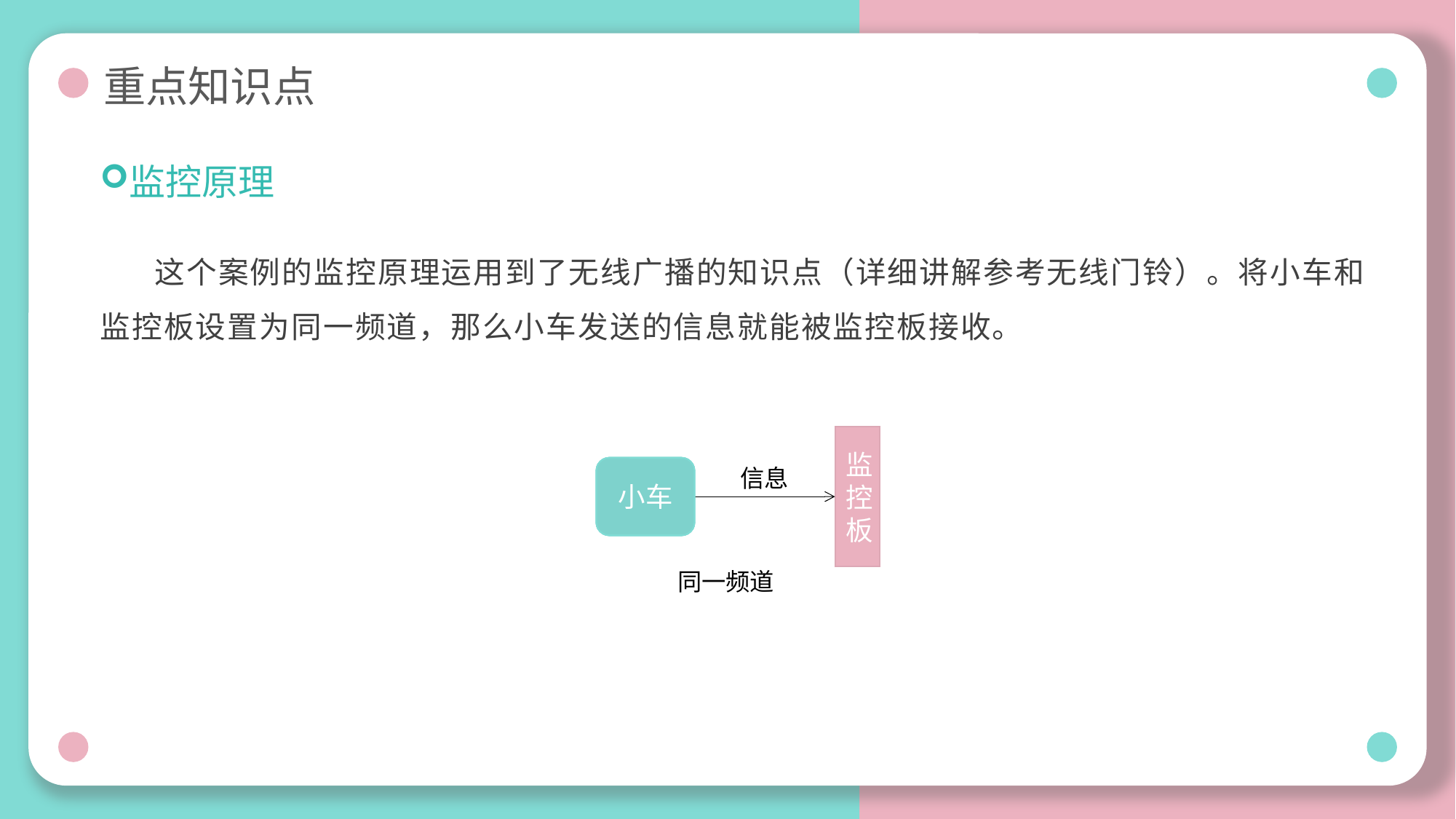

# 重点知识点
监控原理
这个案例的监控原理运用到了无线广播的知识点（详细讲解参考无线门铃）。将小车和监控板设置为同一频道，那么小车发送的信息就能被监控板接收。
监控板
信息
小车
小车
小车
小车
同一频道